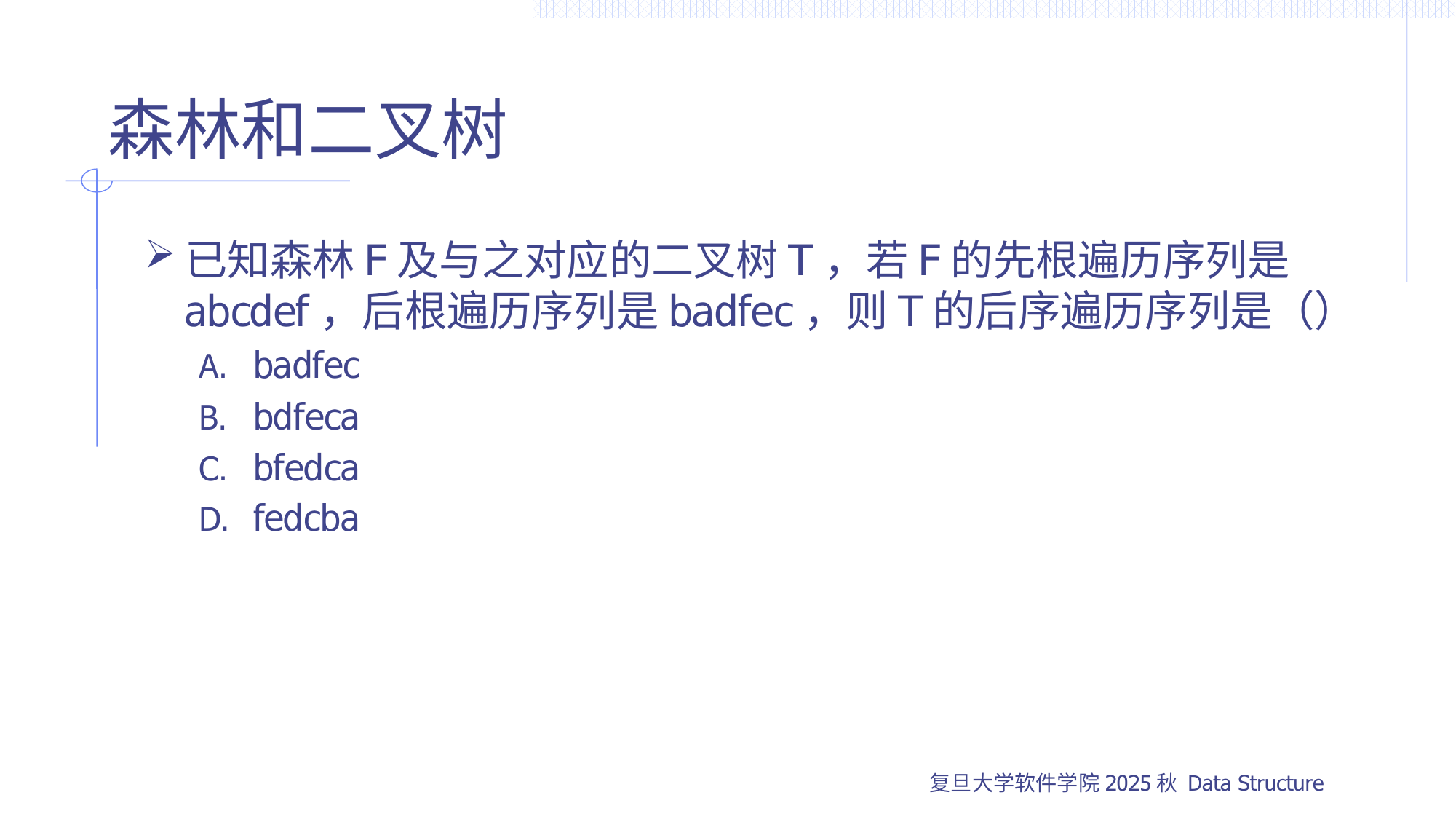

# 森林和二叉树
已知森林F及与之对应的二叉树T，若F的先根遍历序列是abcdef，后根遍历序列是badfec，则T的后序遍历序列是（）
badfec
bdfeca
bfedca
fedcba